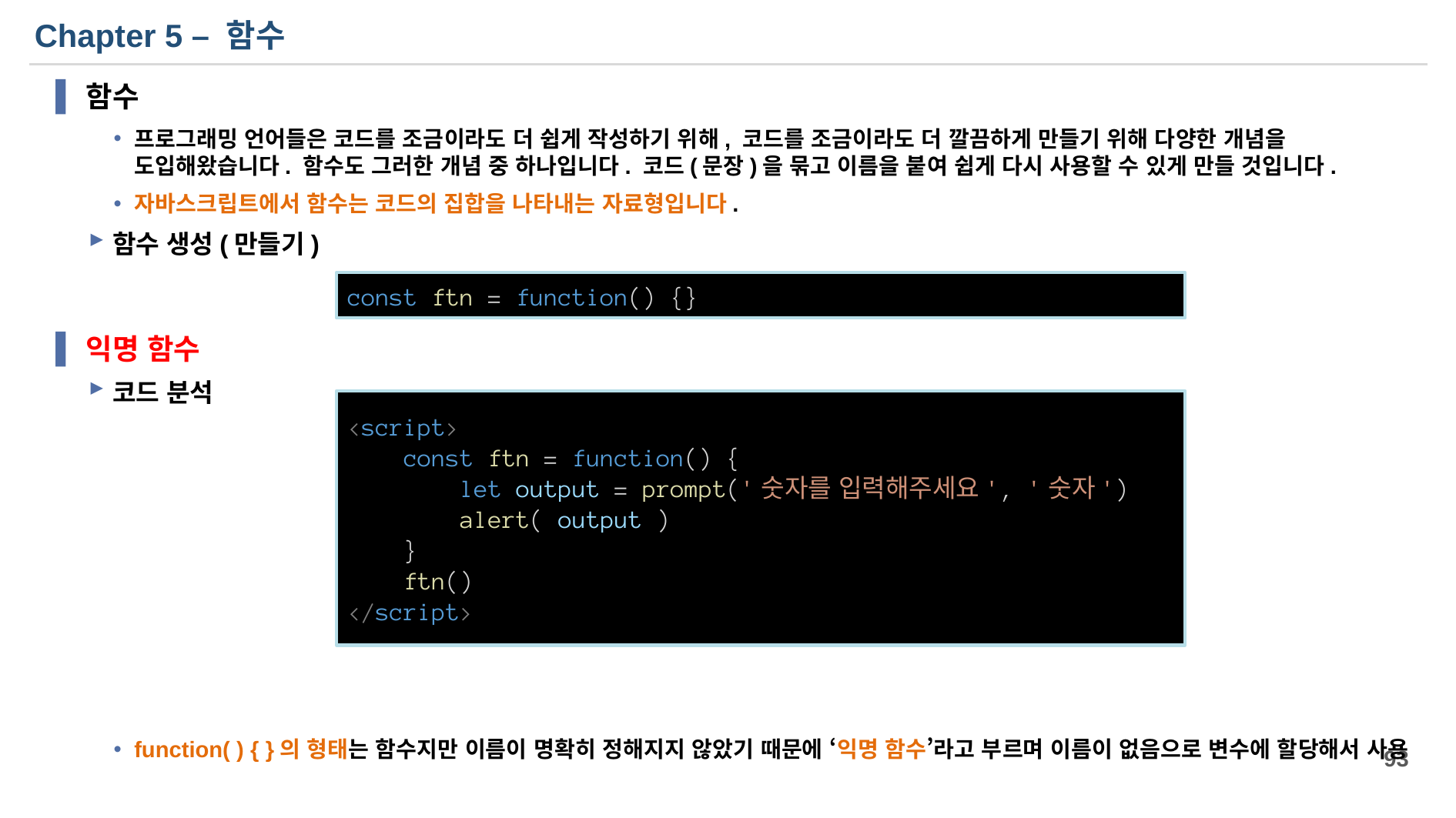

# Chapter 5 – 함수
함수
프로그래밍 언어들은 코드를 조금이라도 더 쉽게 작성하기 위해, 코드를 조금이라도 더 깔끔하게 만들기 위해 다양한 개념을 도입해왔습니다. 함수도 그러한 개념 중 하나입니다. 코드(문장)을 묶고 이름을 붙여 쉽게 다시 사용할 수 있게 만들 것입니다.
자바스크립트에서 함수는 코드의 집합을 나타내는 자료형입니다.
함수 생성(만들기)

익명 함수
코드 분석

function( ) { }의 형태는 함수지만 이름이 명확히 정해지지 않았기 때문에 ‘익명 함수’라고 부르며 이름이 없음으로 변수에 할당해서 사용

const ftn = function() {}
<script>
    const ftn = function() {
        let output = prompt('숫자를 입력해주세요', '숫자')
        alert( output )
    }
    ftn()
</script>
93